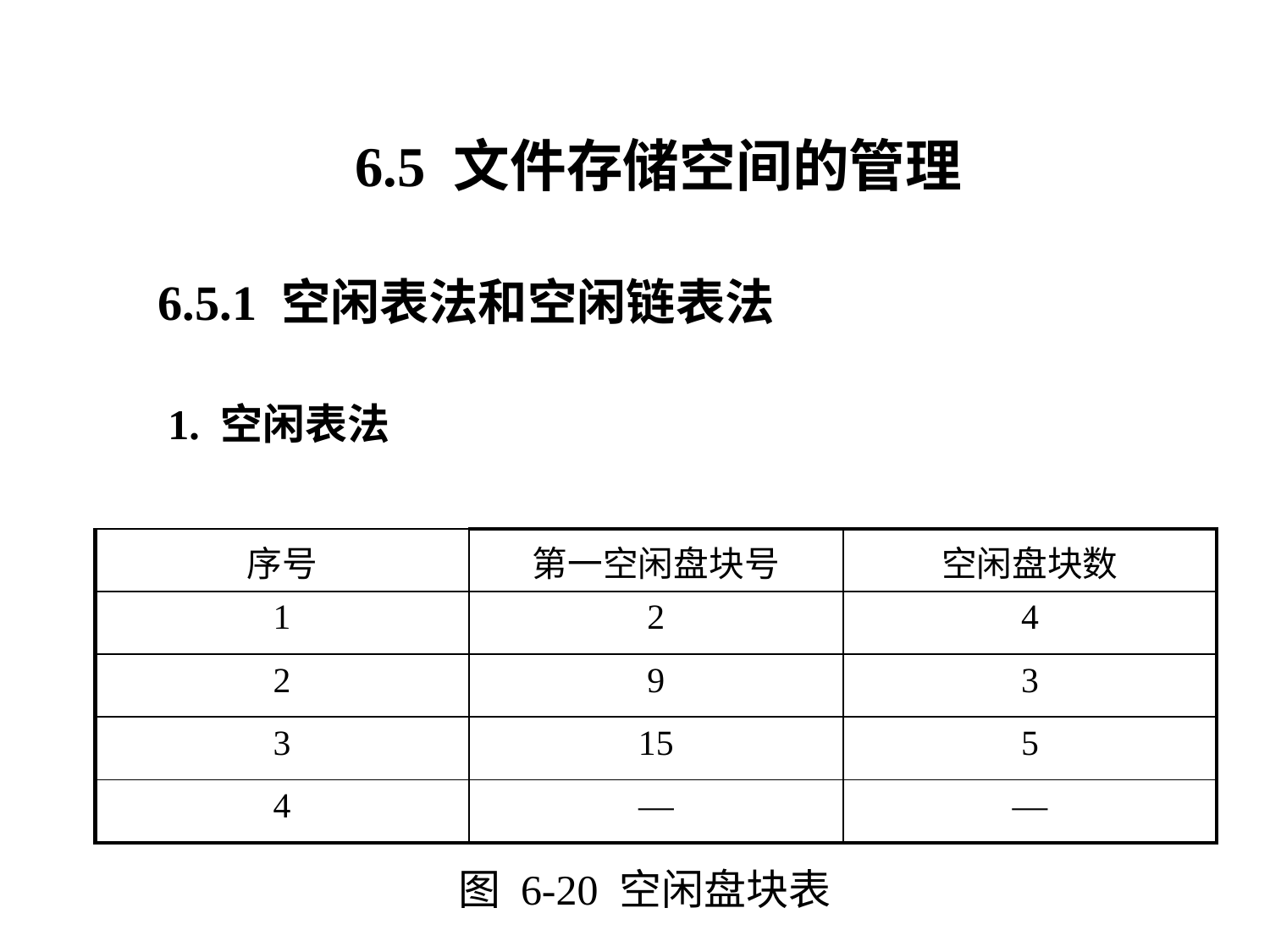

6.5 文件存储空间的管理
6.5.1 空闲表法和空闲链表法
1. 空闲表法
| 序号 | 第一空闲盘块号 | 空闲盘块数 |
| --- | --- | --- |
| 1 | 2 | 4 |
| 2 | 9 | 3 |
| 3 | 15 | 5 |
| 4 | — | — |
图 6-20 空闲盘块表